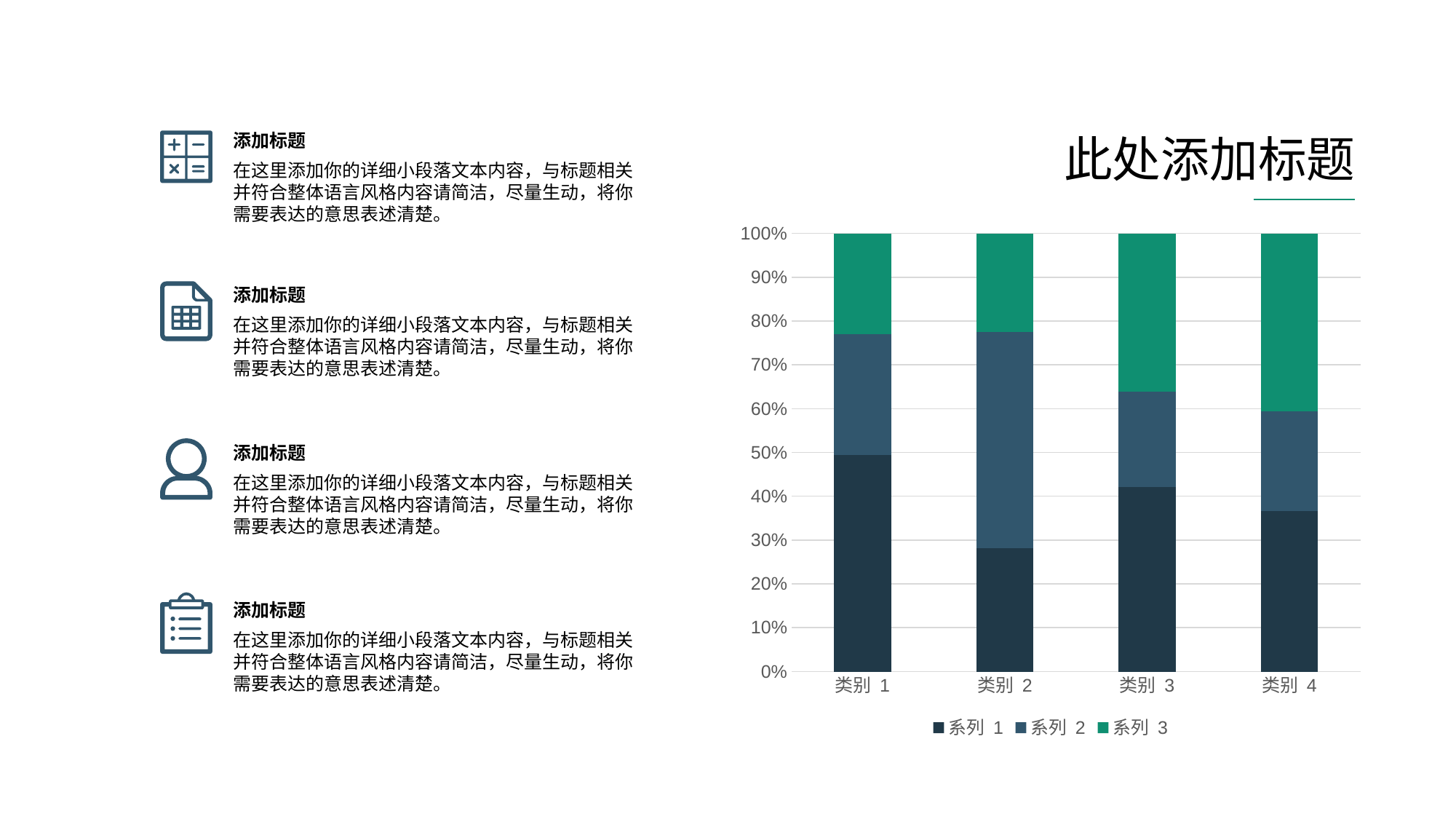

添加标题
在这里添加你的详细小段落文本内容，与标题相关并符合整体语言风格内容请简洁，尽量生动，将你需要表达的意思表述清楚。
此处添加标题

### Chart

| Category | 系列 1 | 系列 2 | 系列 3 |
|---|---|---|---|
| 类别 1 | 4.3 | 2.4 | 2.0 |
| 类别 2 | 2.5 | 4.4 | 2.0 |
| 类别 3 | 3.5 | 1.8 | 3.0 |
| 类别 4 | 4.5 | 2.8 | 5.0 |
添加标题
在这里添加你的详细小段落文本内容，与标题相关并符合整体语言风格内容请简洁，尽量生动，将你需要表达的意思表述清楚。

添加标题
在这里添加你的详细小段落文本内容，与标题相关并符合整体语言风格内容请简洁，尽量生动，将你需要表达的意思表述清楚。

添加标题
在这里添加你的详细小段落文本内容，与标题相关并符合整体语言风格内容请简洁，尽量生动，将你需要表达的意思表述清楚。